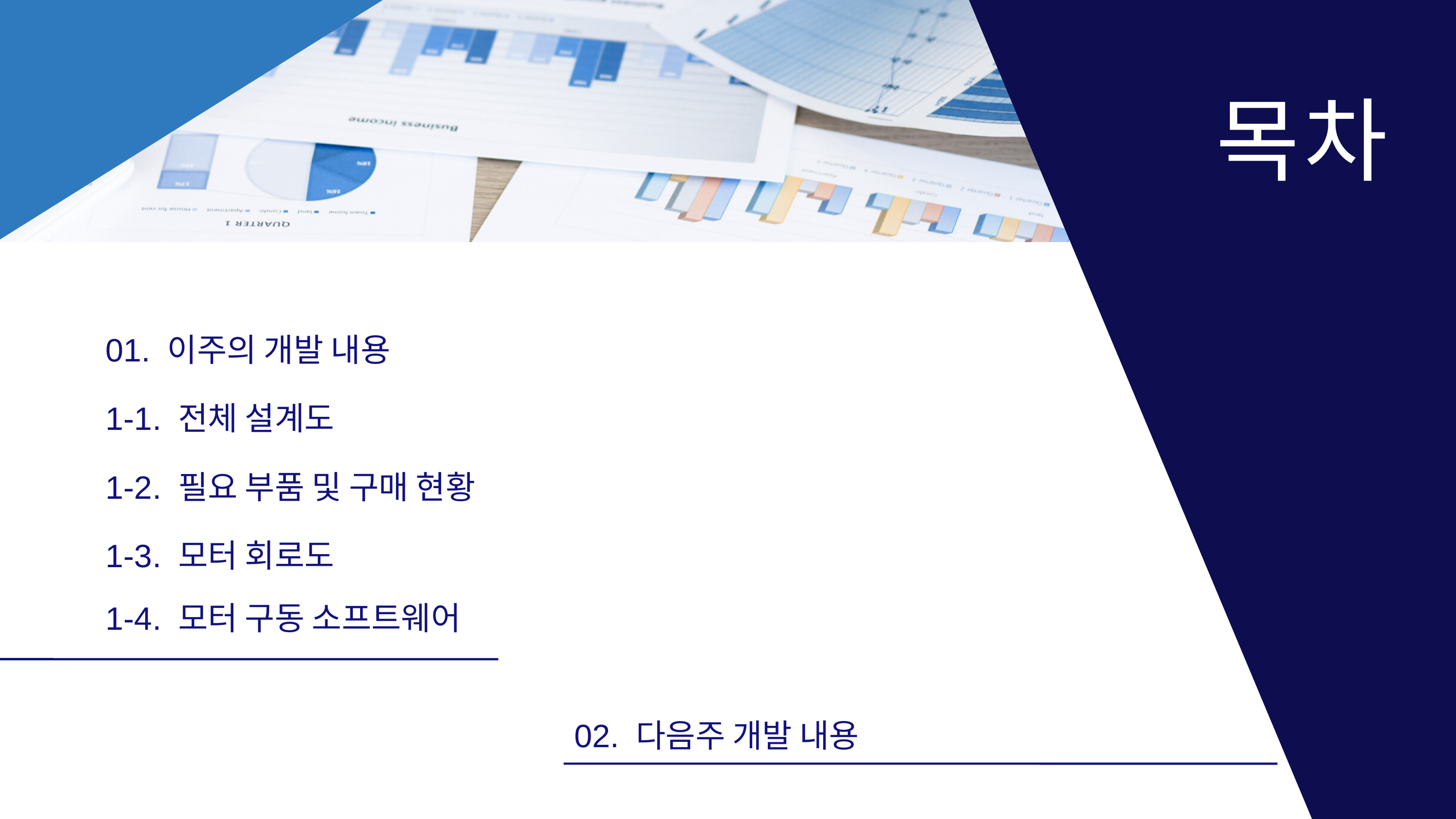

목차
01. 이주의 개발 내용
1-1. 전체 설계도
1-2. 필요 부품 및 구매 현황
1-3. 모터 회로도
1-4. 모터 구동 소프트웨어

02. 다음주 개발 내용